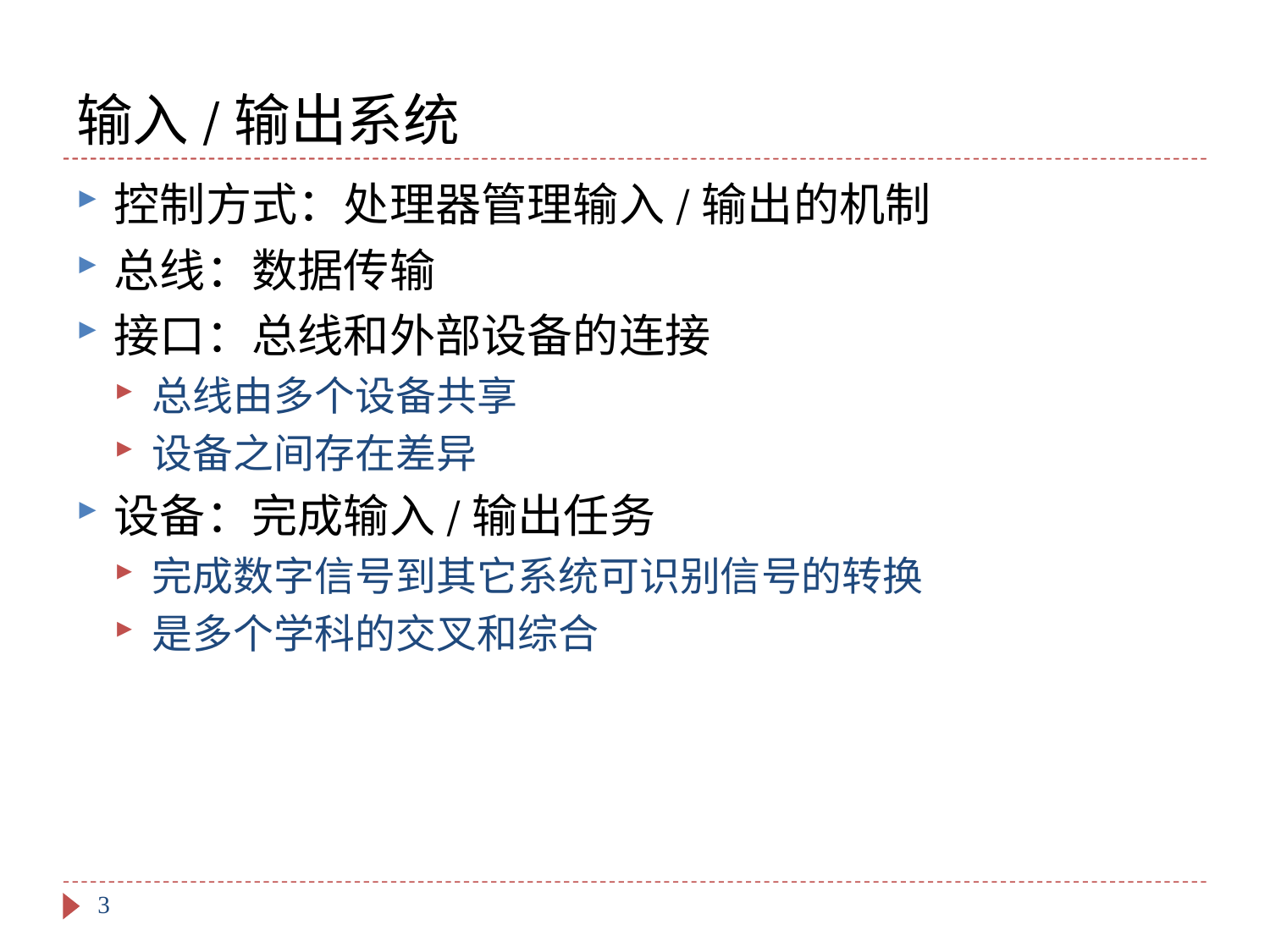

# 输入/输出系统
控制方式：处理器管理输入/输出的机制
总线：数据传输
接口：总线和外部设备的连接
总线由多个设备共享
设备之间存在差异
设备：完成输入/输出任务
完成数字信号到其它系统可识别信号的转换
是多个学科的交叉和综合

3